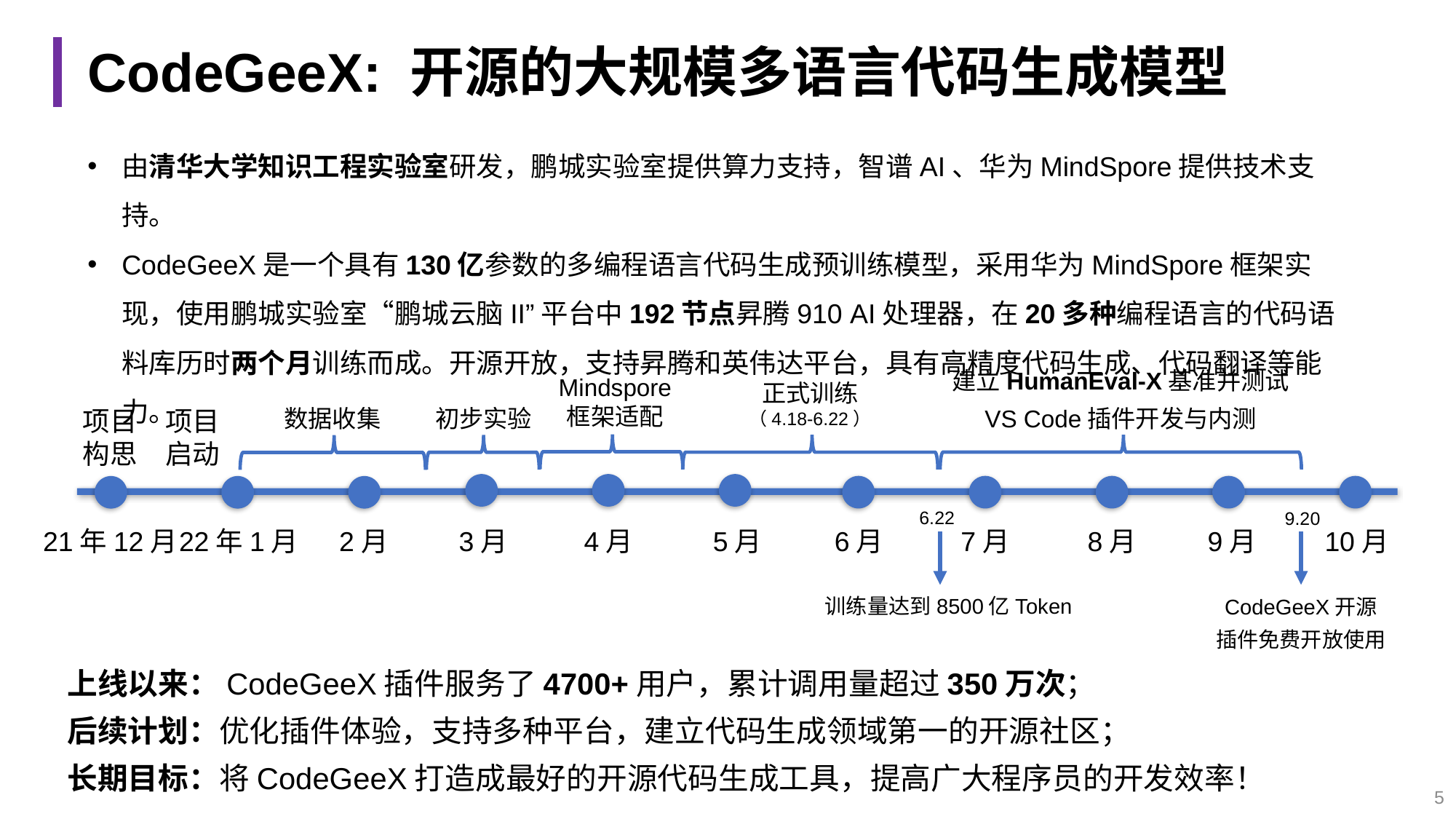

# CodeGeeX: 开源的大规模多语言代码生成模型
由清华大学知识工程实验室研发，鹏城实验室提供算力支持，智谱AI、华为MindSpore提供技术支持。
CodeGeeX是一个具有130亿参数的多编程语言代码生成预训练模型，采用华为MindSpore框架实现，使用鹏城实验室“鹏城云脑II”平台中192节点昇腾910 AI处理器，在20多种编程语言的代码语料库历时两个月训练而成。开源开放，支持昇腾和英伟达平台，具有高精度代码生成、代码翻译等能力。

建立HumanEval-X基准并测试
VS Code插件开发与内测

Mindspore
框架适配
正式训练
（4.18-6.22）

数据收集
初步实验

项目
启动
项目
构思

6.22
9.20
21年12月
22年1月
2月
3月
4月
5月
10月
6月
7月
8月
9月
训练量达到8500亿Token
CodeGeeX开源
插件免费开放使用
上线以来：CodeGeeX插件服务了4700+用户，累计调用量超过350万次；
后续计划：优化插件体验，支持多种平台，建立代码生成领域第一的开源社区；
长期目标：将CodeGeeX打造成最好的开源代码生成工具，提高广大程序员的开发效率！
5